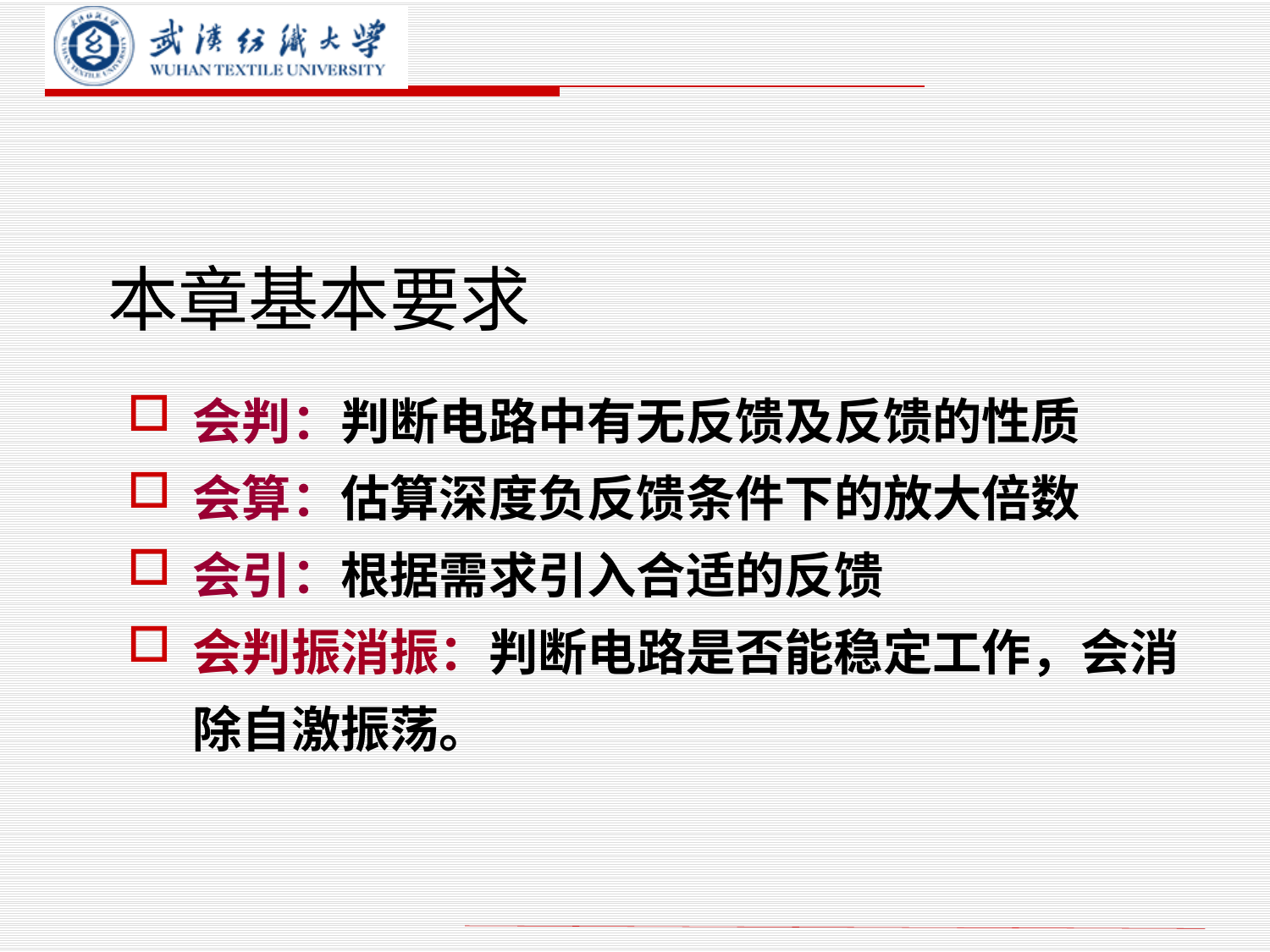

# 本章基本要求
会判：判断电路中有无反馈及反馈的性质
会算：估算深度负反馈条件下的放大倍数
会引：根据需求引入合适的反馈
会判振消振：判断电路是否能稳定工作，会消除自激振荡。